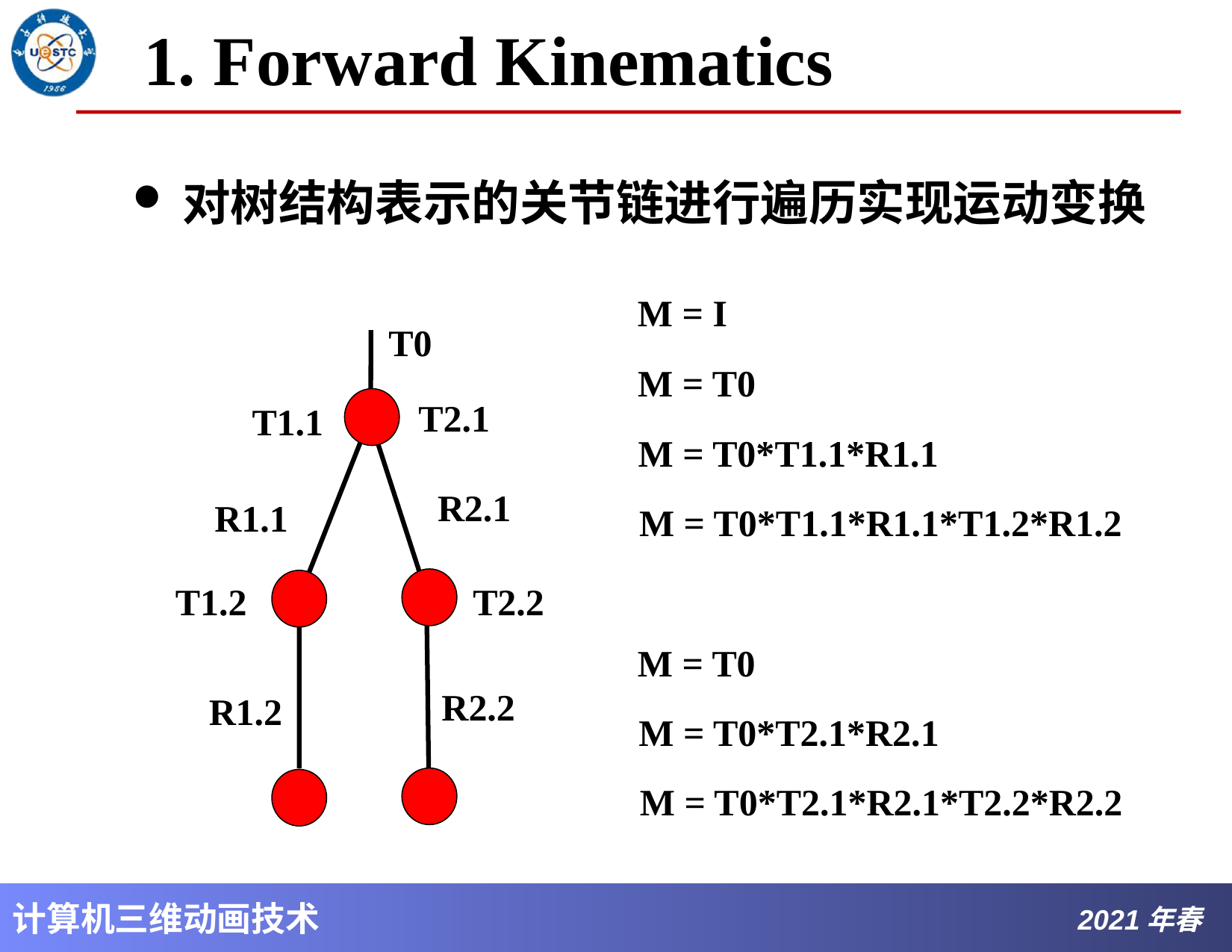

# 1. Forward Kinematics
对树结构表示的关节链进行遍历实现运动变换
M = I
T0

T2.1

T1.1

R2.1
R1.1

T1.2
T2.2

R2.2
R1.2

M = T0
M = T0*T1.1*R1.1
M = T0*T1.1*R1.1*T1.2*R1.2
M = T0
M = T0*T2.1*R2.1
M = T0*T2.1*R2.1*T2.2*R2.2